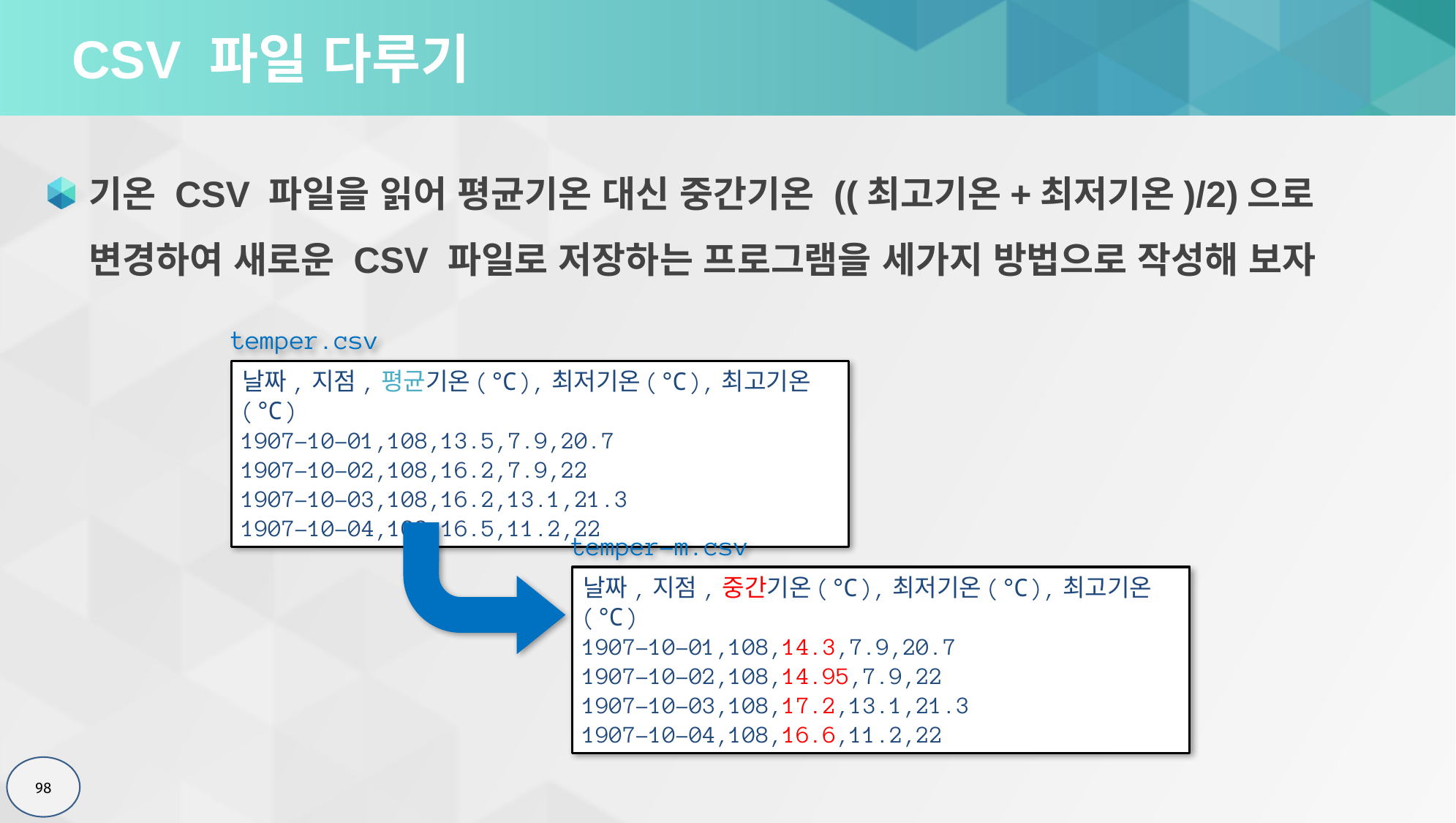

# CSV 파일 다루기
기온 CSV 파일을 읽어 평균기온 대신 중간기온 ((최고기온+최저기온)/2)으로 변경하여 새로운 CSV 파일로 저장하는 프로그램을 세가지 방법으로 작성해 보자
temper.csv
날짜,지점,평균기온(℃),최저기온(℃),최고기온(℃)
1907-10-01,108,13.5,7.9,20.7
1907-10-02,108,16.2,7.9,22
1907-10-03,108,16.2,13.1,21.3
1907-10-04,108,16.5,11.2,22

temper-m.csv
날짜,지점,중간기온(℃),최저기온(℃),최고기온(℃)
1907-10-01,108,14.3,7.9,20.7
1907-10-02,108,14.95,7.9,22
1907-10-03,108,17.2,13.1,21.3
1907-10-04,108,16.6,11.2,22